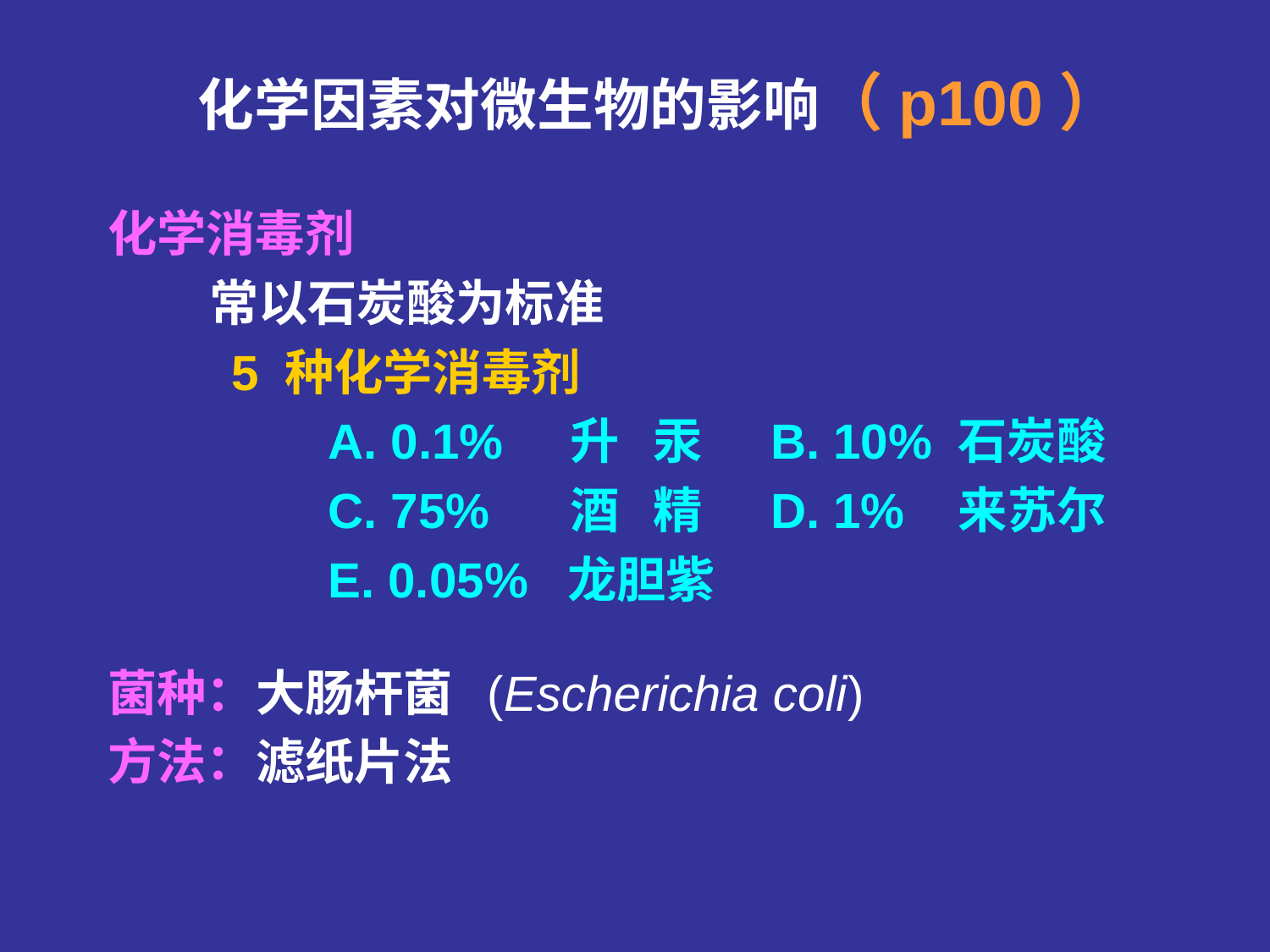

# 化学因素对微生物的影响（p100）
化学消毒剂
        常以石炭酸为标准
         5 种化学消毒剂
                A. 0.1%    升   汞     B. 10% 石炭酸
                C. 75%     酒   精     D. 1%   来苏尔
                E. 0.05%  龙胆紫

菌种：大肠杆菌  (Escherichia coli)
方法：滤纸片法